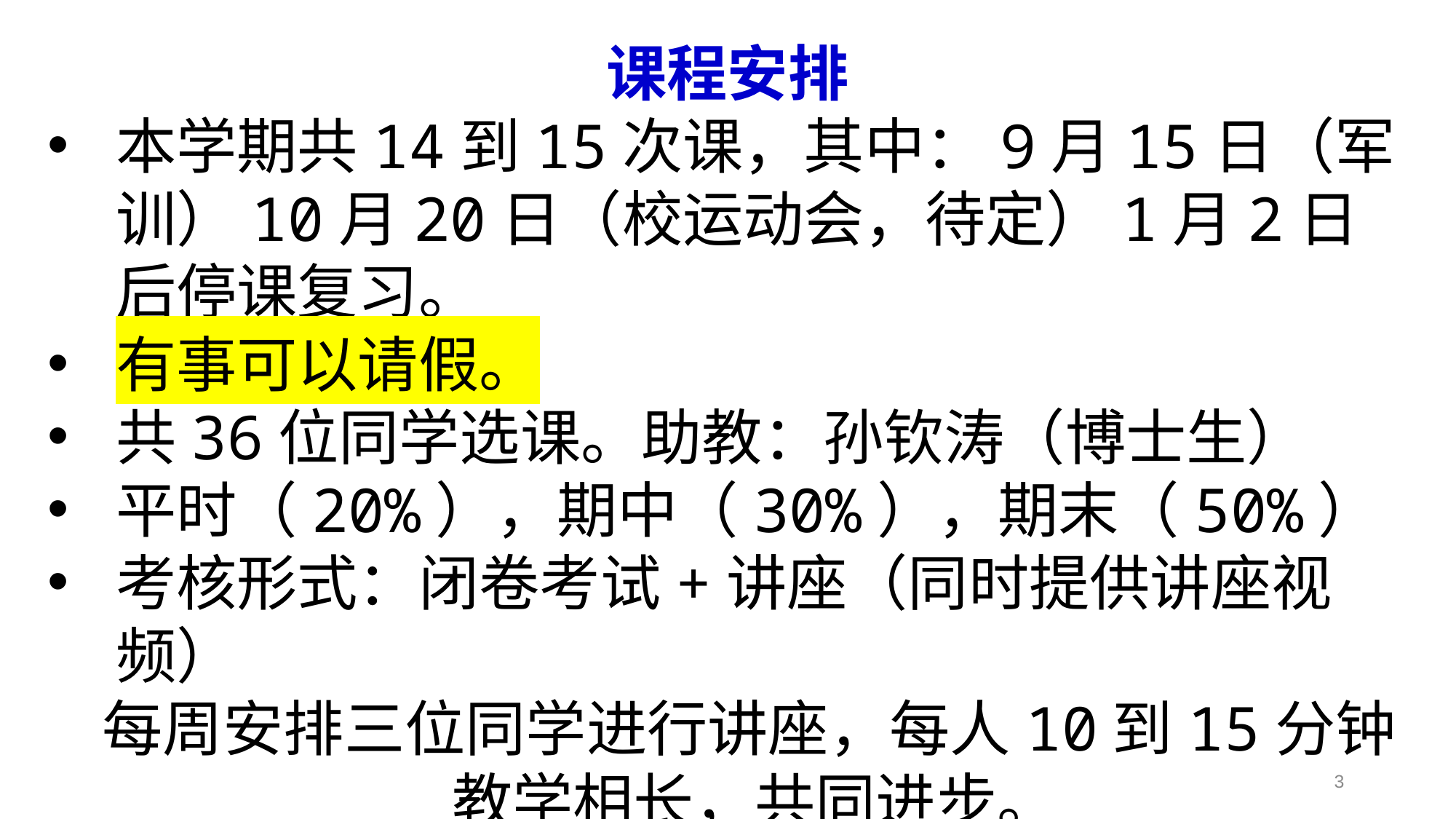

课程安排
本学期共14到15次课，其中：9月15日（军训）10月20日（校运动会，待定）1月2日后停课复习。
有事可以请假。
共36位同学选课。助教：孙钦涛（博士生）
平时（20%），期中（30%），期末（50%）
考核形式：闭卷考试+讲座（同时提供讲座视频）
每周安排三位同学进行讲座，每人10到15分钟
教学相长，共同进步。
请多提宝贵意见！
tcheng@suda.edu.cn
3